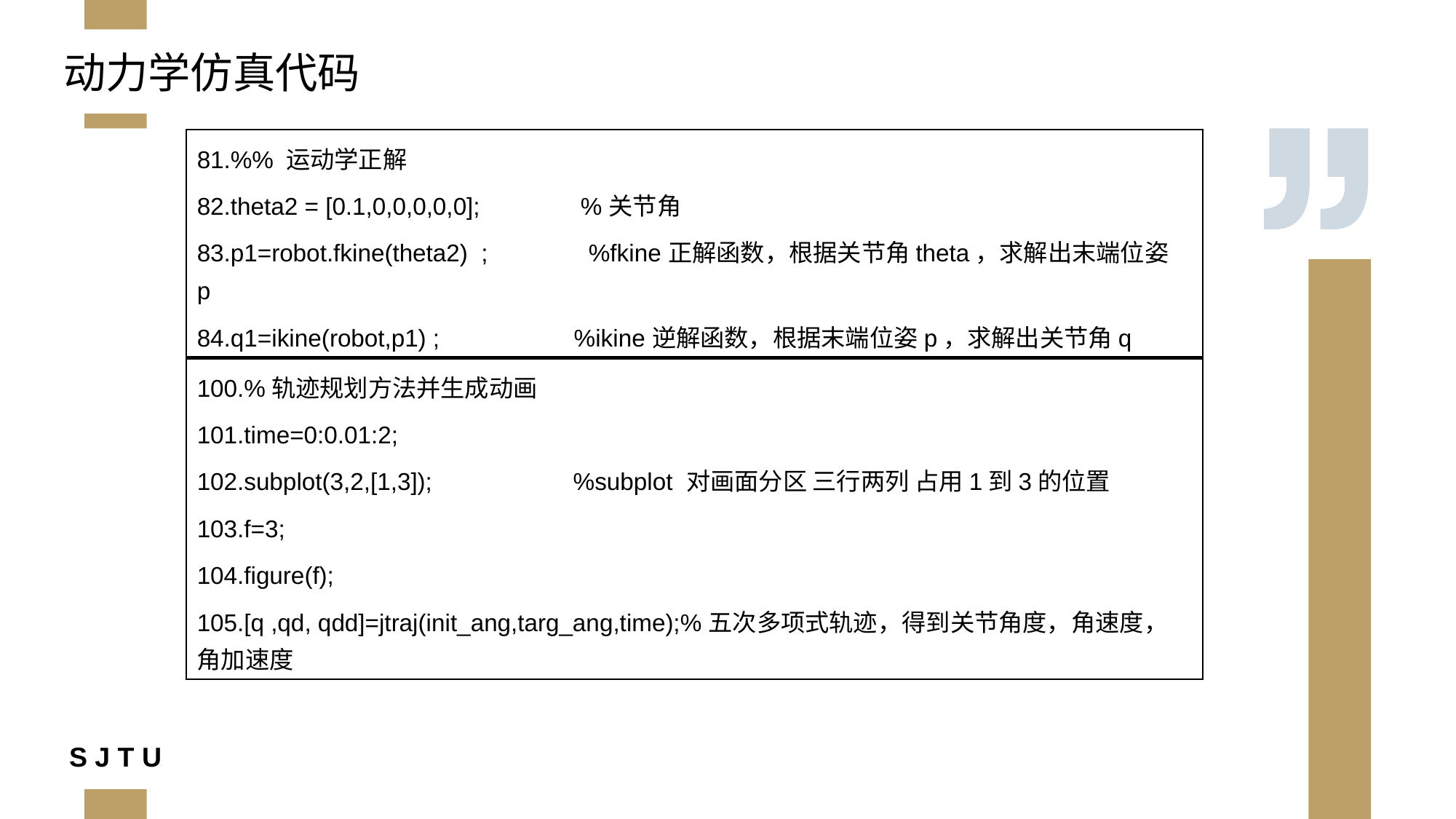

动力学仿真代码
81.%% 运动学正解
82.theta2 = [0.1,0,0,0,0,0];               %关节角
83.p1=robot.fkine(theta2)  ;               %fkine正解函数，根据关节角theta，求解出末端位姿p
84.q1=ikine(robot,p1) ;                    %ikine逆解函数，根据末端位姿p，求解出关节角q
100.%轨迹规划方法并生成动画
101.time=0:0.01:2;
102.subplot(3,2,[1,3]);                     %subplot 对画面分区 三行两列 占用1到3的位置
103.f=3;
104.figure(f);
105.[q ,qd, qdd]=jtraj(init_ang,targ_ang,time);%五次多项式轨迹，得到关节角度，角速度，角加速度
25